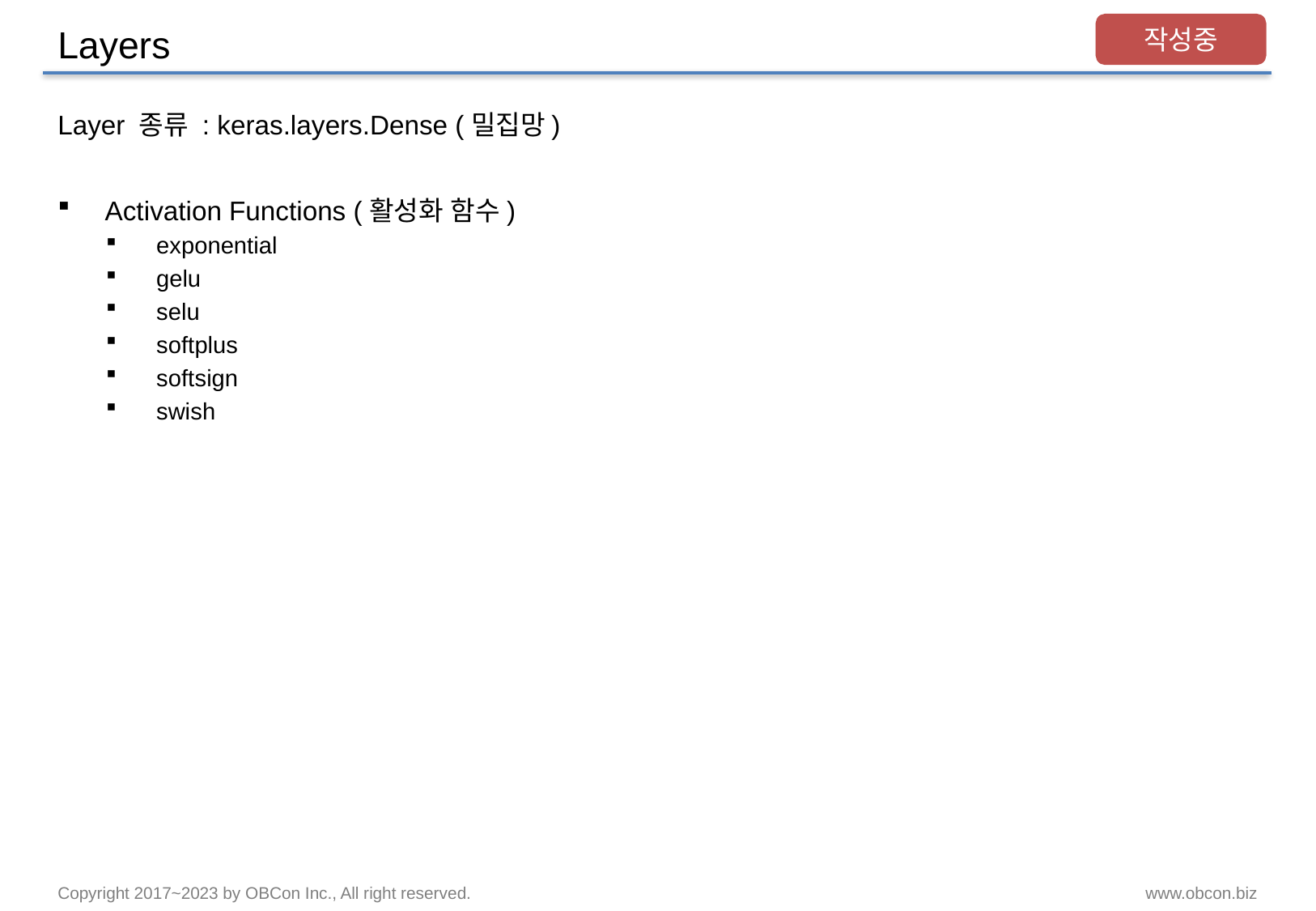

# Layers
작성중
Layer 종류 : keras.layers.Dense (밀집망)
Activation Functions (활성화 함수)
exponential
gelu
selu
softplus
softsign
swish